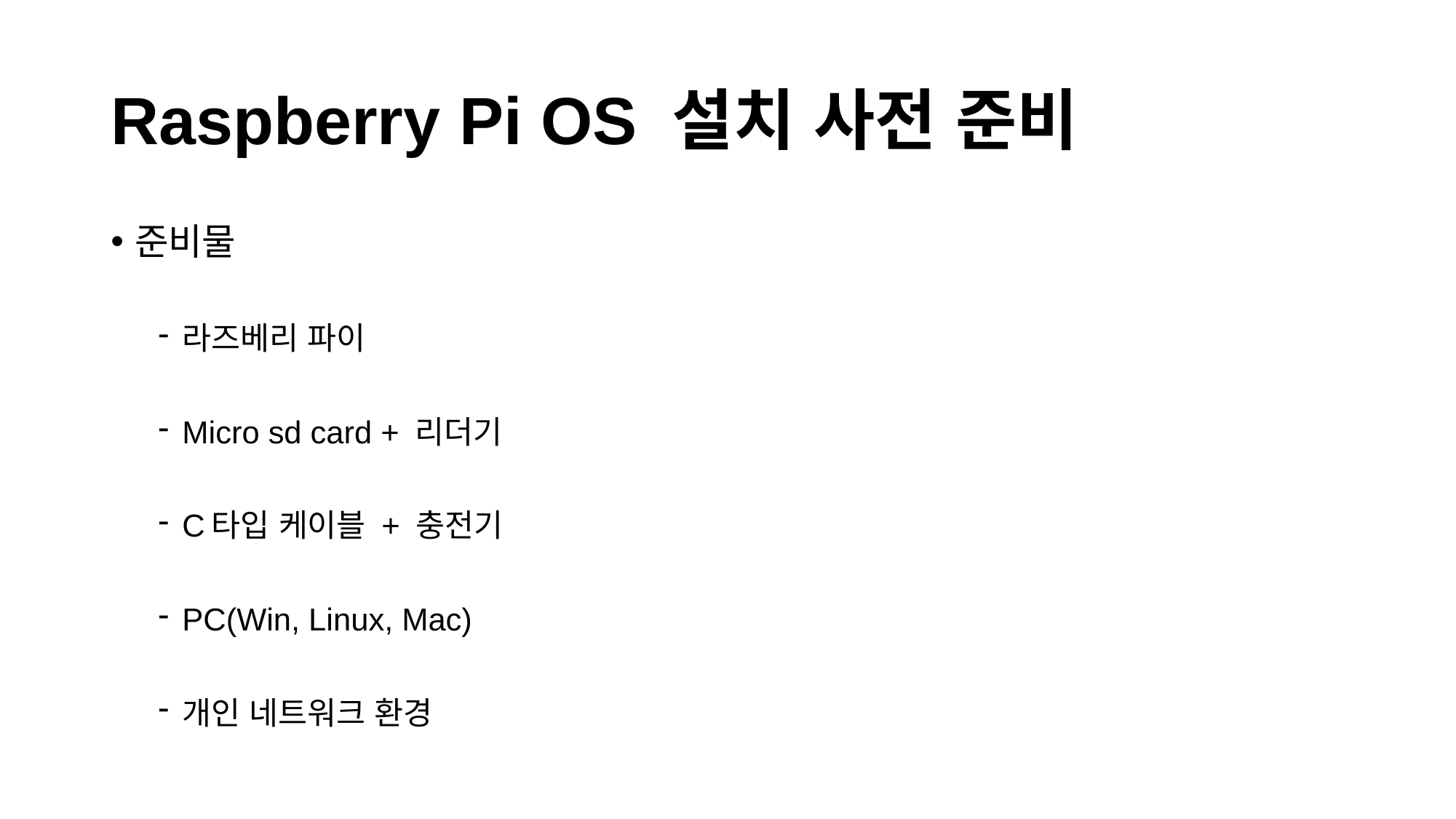

# Raspberry Pi OS 설치 사전 준비
준비물

라즈베리 파이

Micro sd card + 리더기

C타입 케이블 + 충전기

PC(Win, Linux, Mac)

개인 네트워크 환경